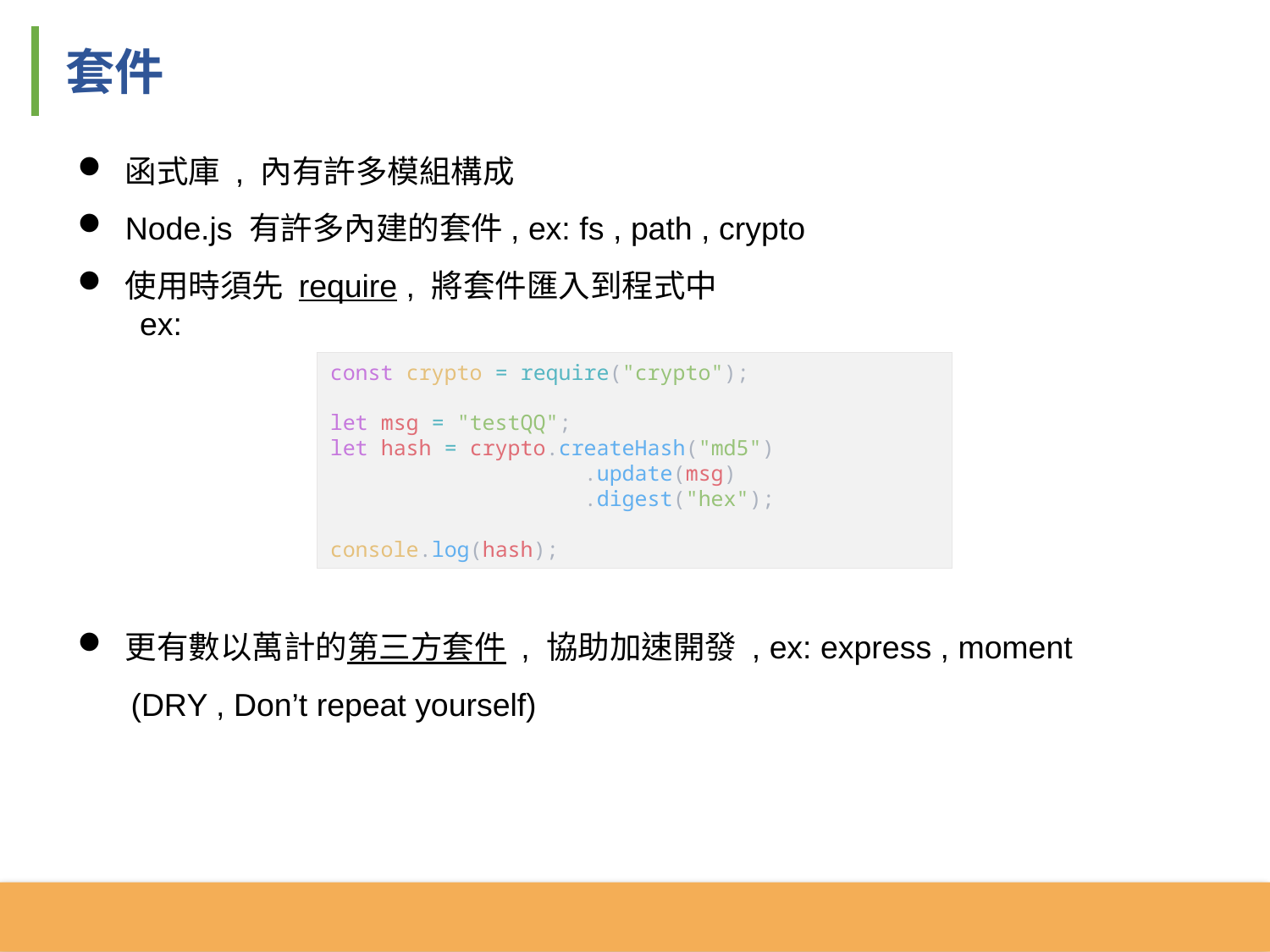

套件
函式庫 , 內有許多模組構成
Node.js 有許多內建的套件, ex: fs , path , crypto
使用時須先 require , 將套件匯入到程式中
       ex:

更有數以萬計的第三方套件 , 協助加速開發 , ex: express , moment
      (DRY , Don’t repeat yourself)
const crypto = require("crypto");
let msg = "testQQ";
let hash = crypto.createHash("md5")
		.update(msg)
		.digest("hex");
console.log(hash);